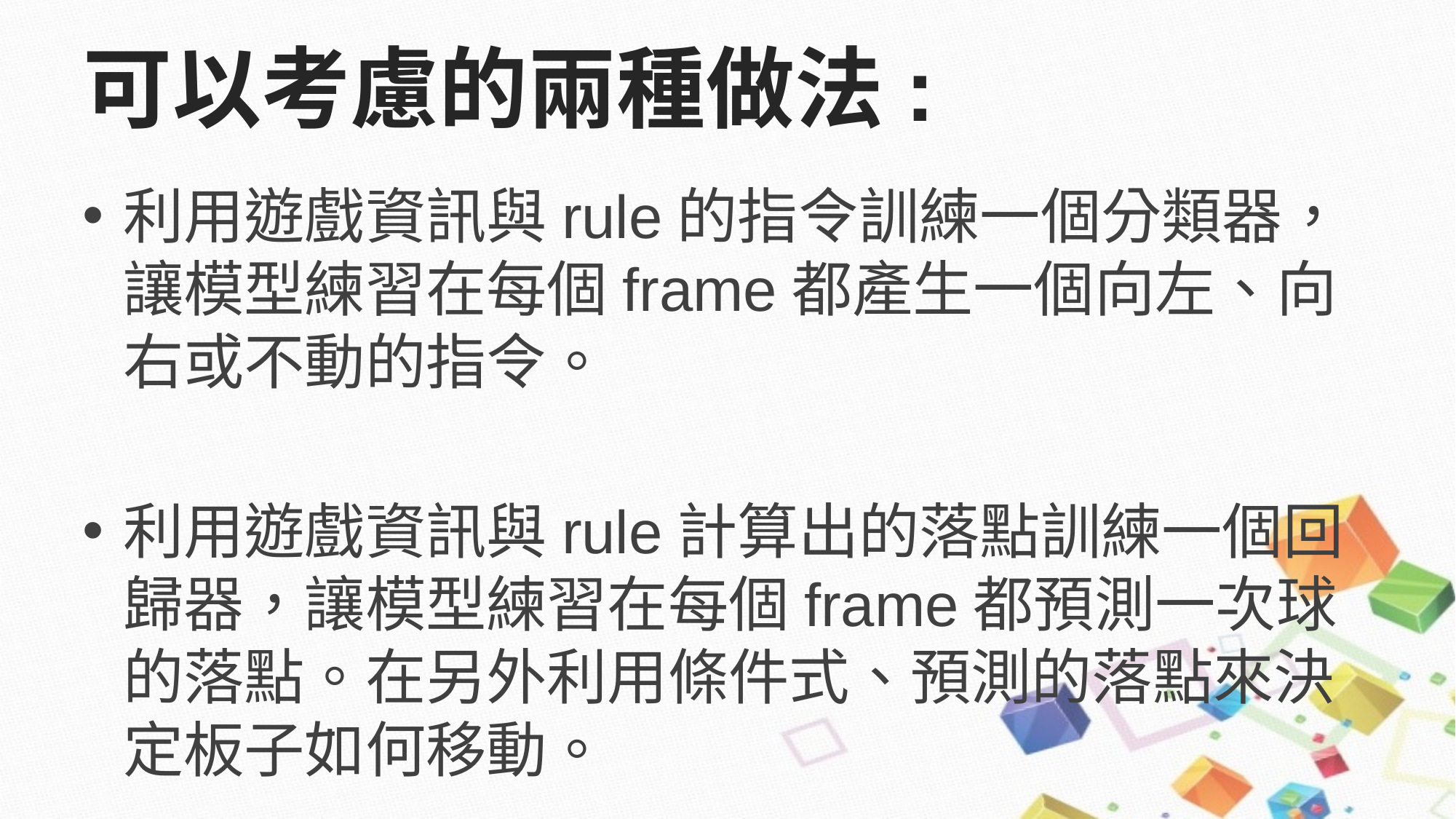

# 可以考慮的兩種做法:
利用遊戲資訊與rule的指令訓練一個分類器，讓模型練習在每個frame都產生一個向左、向右或不動的指令。

利用遊戲資訊與rule計算出的落點訓練一個回歸器，讓模型練習在每個frame都預測一次球的落點。在另外利用條件式、預測的落點來決定板子如何移動。